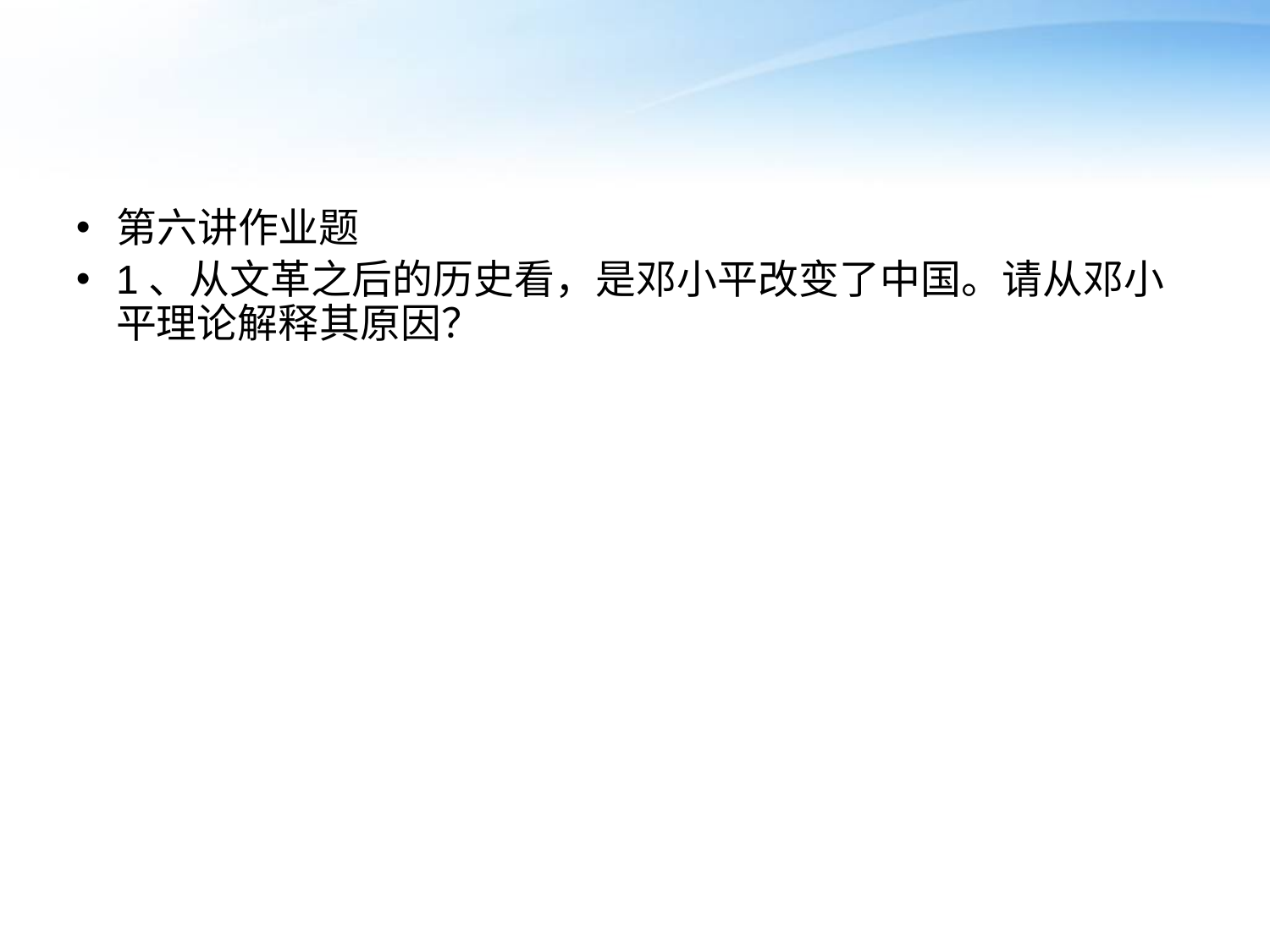

#
第六讲作业题
1、从文革之后的历史看，是邓小平改变了中国。请从邓小平理论解释其原因？